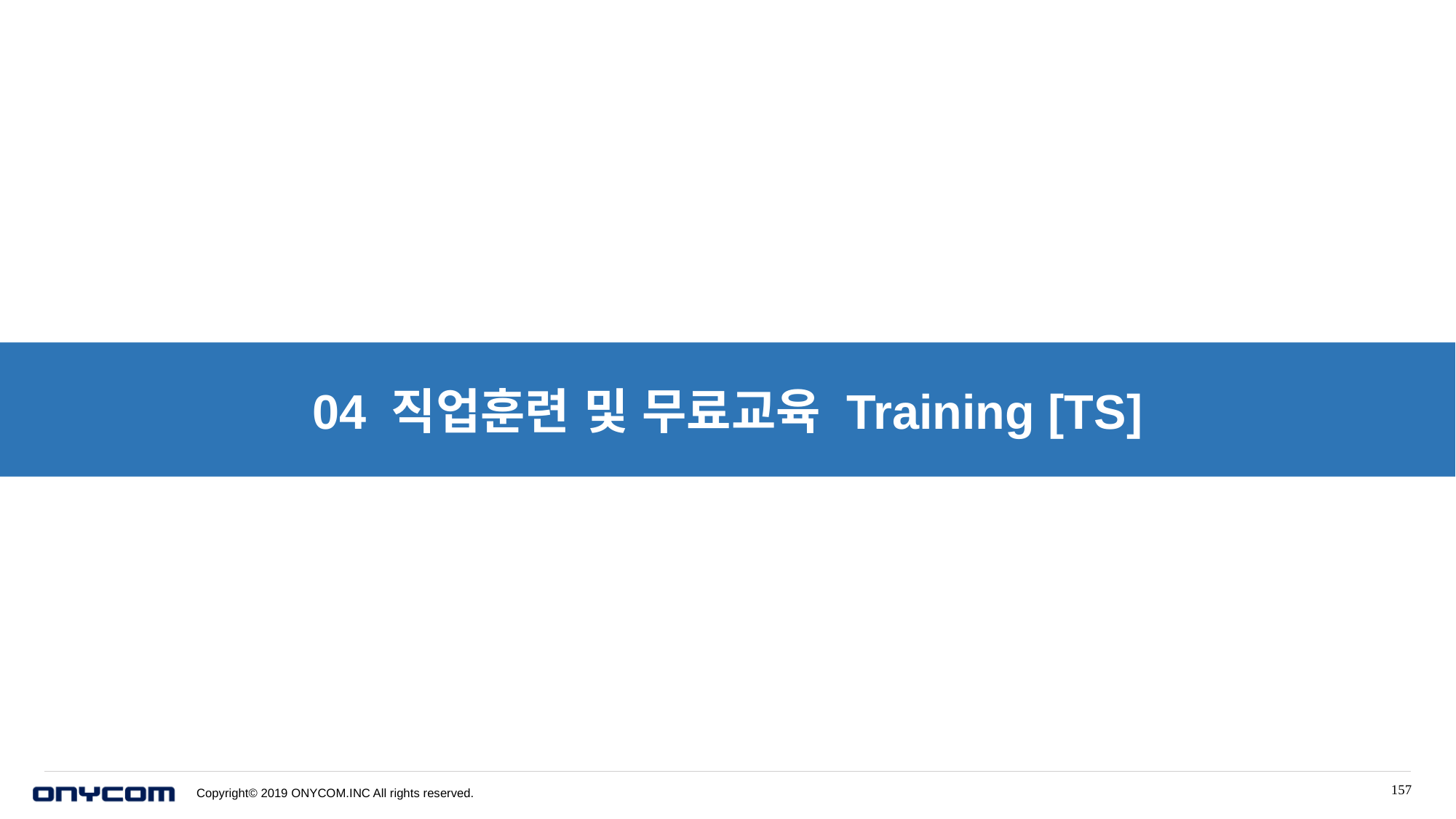

04 직업훈련 및 무료교육 Training [TS]
157